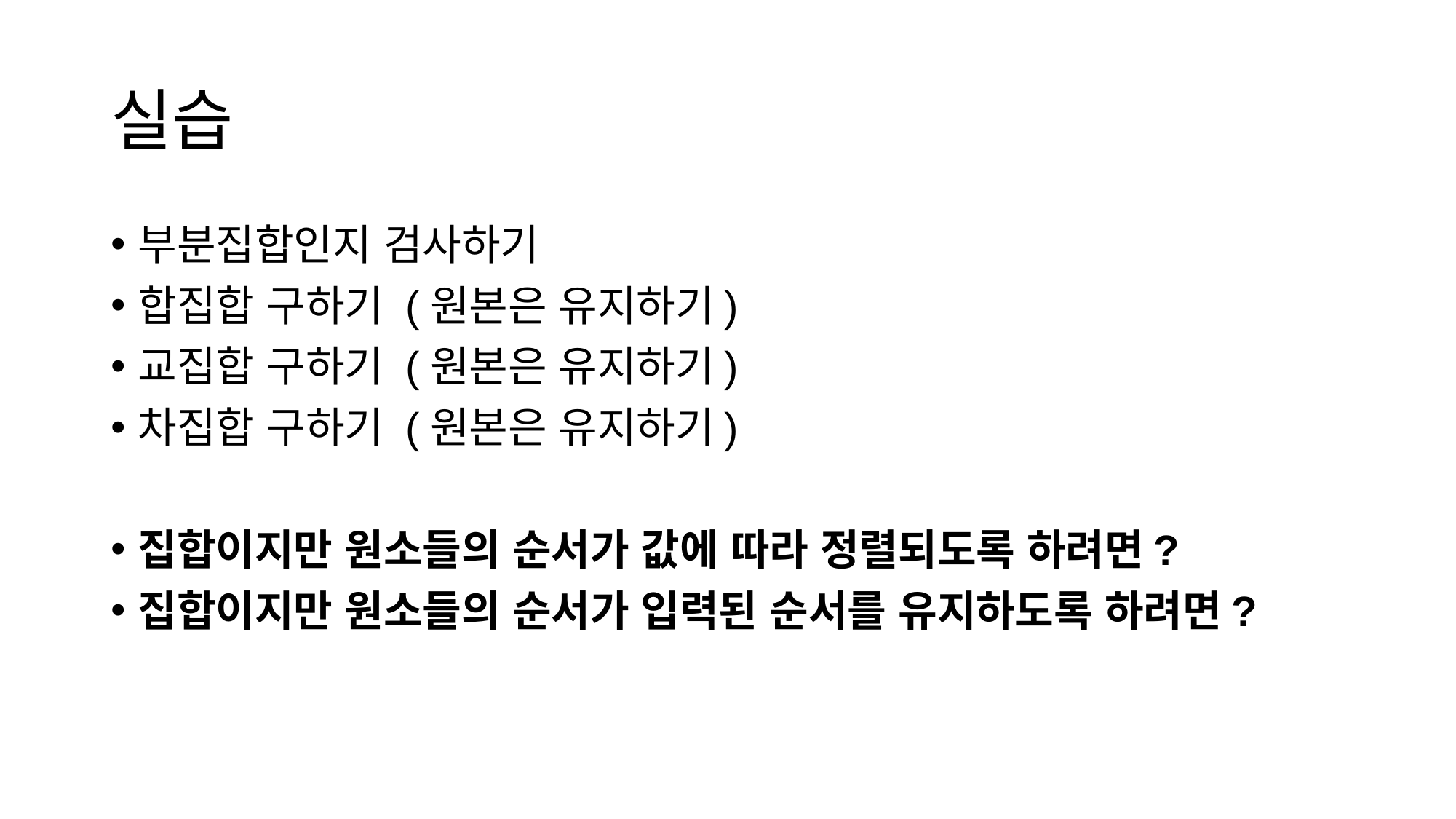

# 실습
부분집합인지 검사하기
합집합 구하기 (원본은 유지하기)
교집합 구하기 (원본은 유지하기)
차집합 구하기 (원본은 유지하기)

집합이지만 원소들의 순서가 값에 따라 정렬되도록 하려면?
집합이지만 원소들의 순서가 입력된 순서를 유지하도록 하려면?